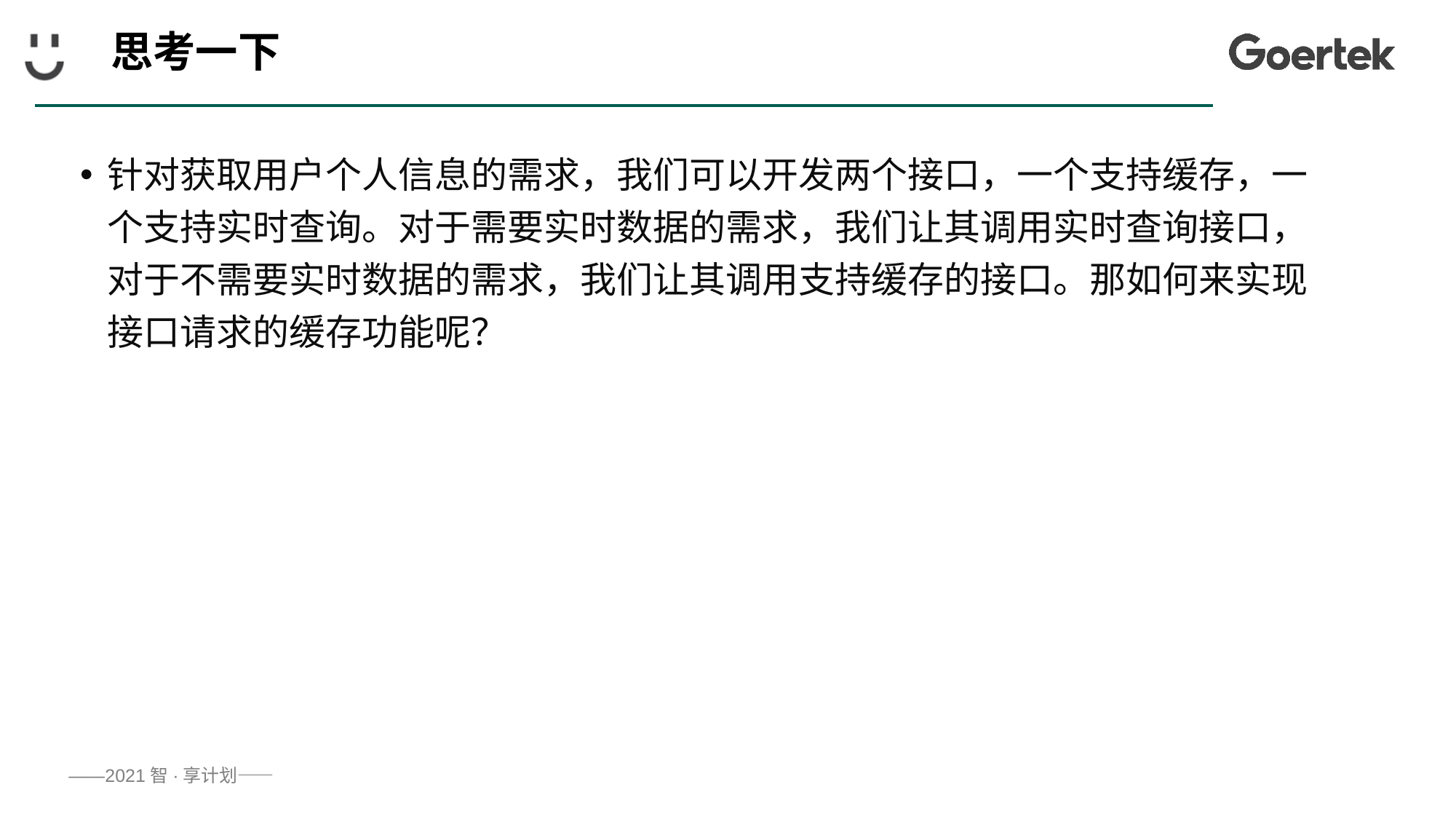

# 思考一下
针对获取用户个人信息的需求，我们可以开发两个接口，一个支持缓存，一个支持实时查询。对于需要实时数据的需求，我们让其调用实时查询接口，对于不需要实时数据的需求，我们让其调用支持缓存的接口。那如何来实现接口请求的缓存功能呢？
65